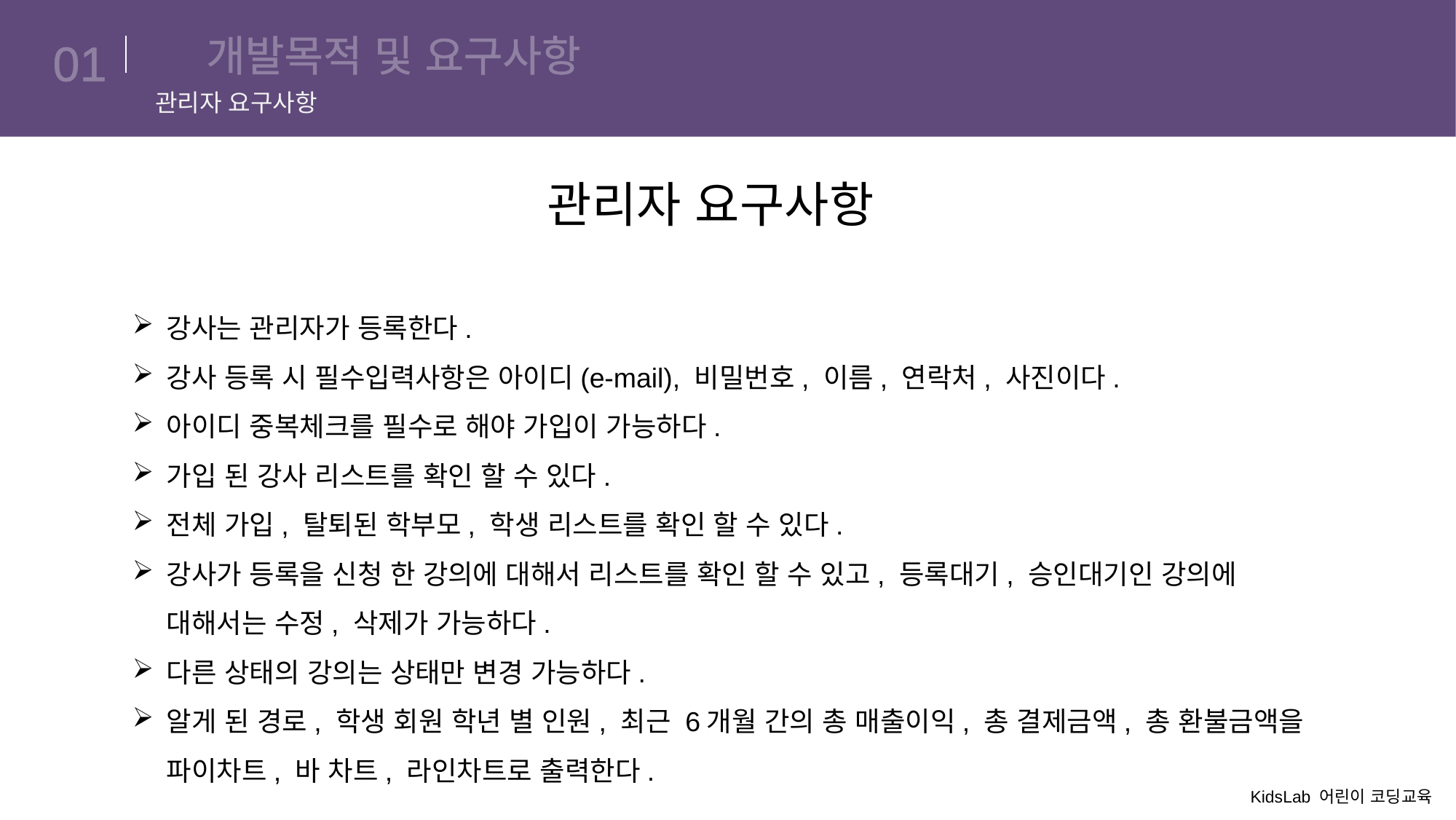

# 개발목적 및 요구사항
01
관리자 요구사항
관리자 요구사항
강사는 관리자가 등록한다.
강사 등록 시 필수입력사항은 아이디(e-mail), 비밀번호, 이름, 연락처, 사진이다.
아이디 중복체크를 필수로 해야 가입이 가능하다.
가입 된 강사 리스트를 확인 할 수 있다.
전체 가입, 탈퇴된 학부모, 학생 리스트를 확인 할 수 있다.
강사가 등록을 신청 한 강의에 대해서 리스트를 확인 할 수 있고, 등록대기, 승인대기인 강의에 대해서는 수정, 삭제가 가능하다.
다른 상태의 강의는 상태만 변경 가능하다.
알게 된 경로, 학생 회원 학년 별 인원, 최근 6개월 간의 총 매출이익, 총 결제금액, 총 환불금액을 파이차트, 바 차트, 라인차트로 출력한다.